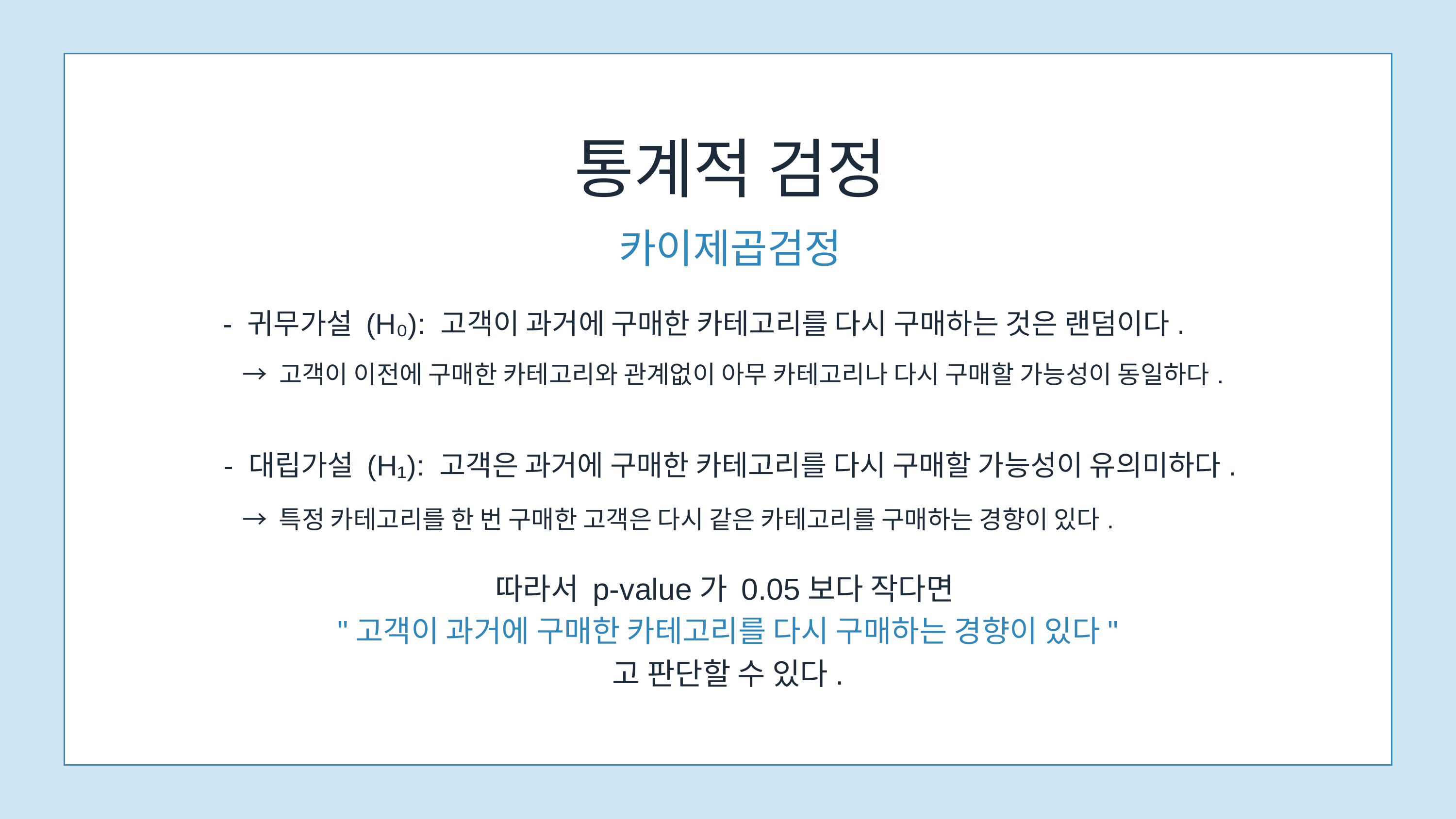

통계적 검정
카이제곱검정
- 귀무가설 (H₀): 고객이 과거에 구매한 카테고리를 다시 구매하는 것은 랜덤이다.
 → 고객이 이전에 구매한 카테고리와 관계없이 아무 카테고리나 다시 구매할 가능성이 동일하다.
- 대립가설 (H₁): 고객은 과거에 구매한 카테고리를 다시 구매할 가능성이 유의미하다.
 → 특정 카테고리를 한 번 구매한 고객은 다시 같은 카테고리를 구매하는 경향이 있다.
따라서 p-value가 0.05보다 작다면
"고객이 과거에 구매한 카테고리를 다시 구매하는 경향이 있다"
고 판단할 수 있다.